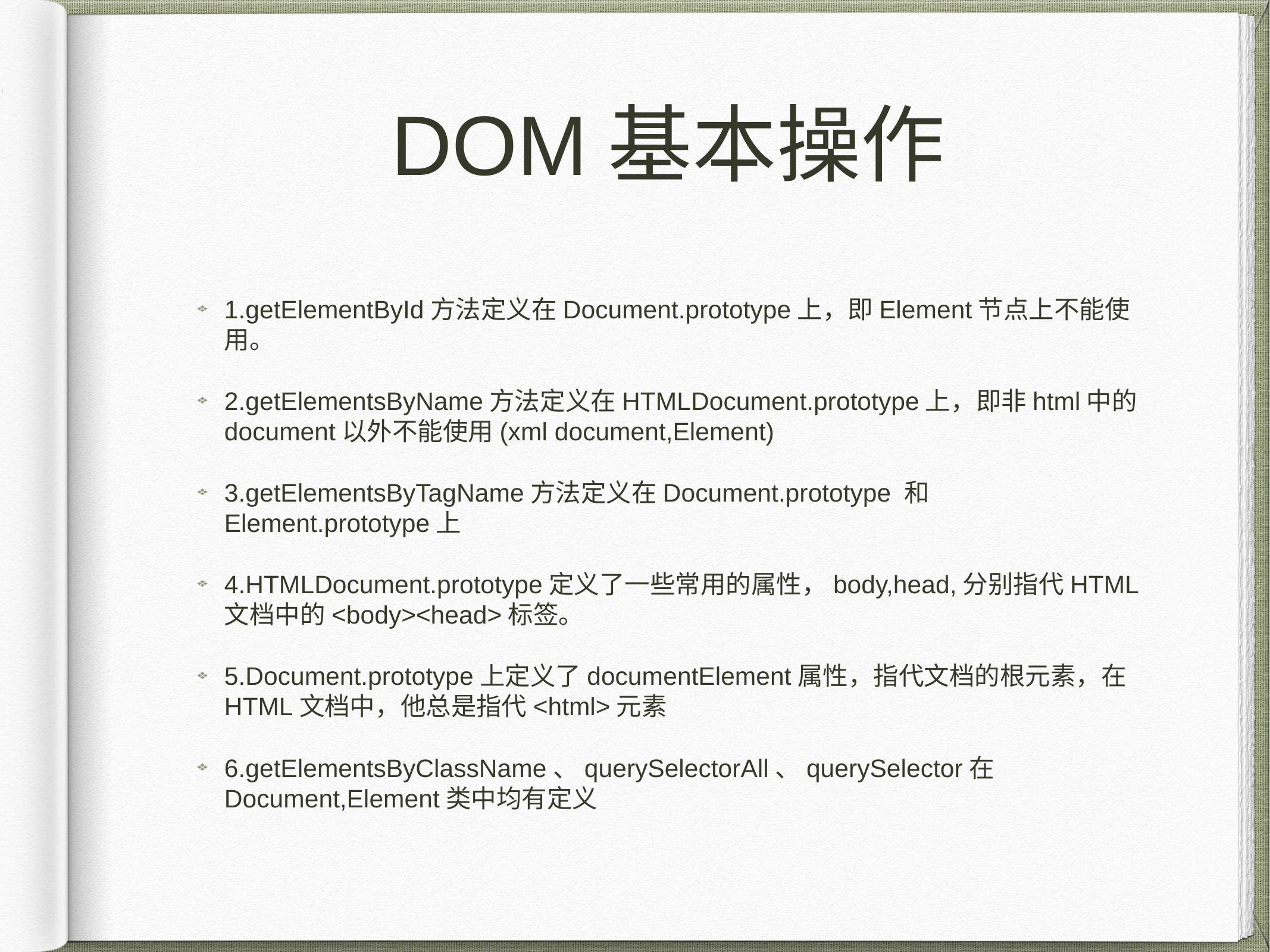

# DOM基本操作
1.getElementById方法定义在Document.prototype上，即Element节点上不能使用。
2.getElementsByName方法定义在HTMLDocument.prototype上，即非html中的document以外不能使用(xml document,Element)
3.getElementsByTagName方法定义在Document.prototype 和 Element.prototype上
4.HTMLDocument.prototype定义了一些常用的属性，body,head,分别指代HTML文档中的<body><head>标签。
5.Document.prototype上定义了documentElement属性，指代文档的根元素，在HTML文档中，他总是指代<html>元素
6.getElementsByClassName、querySelectorAll、querySelector在Document,Element类中均有定义